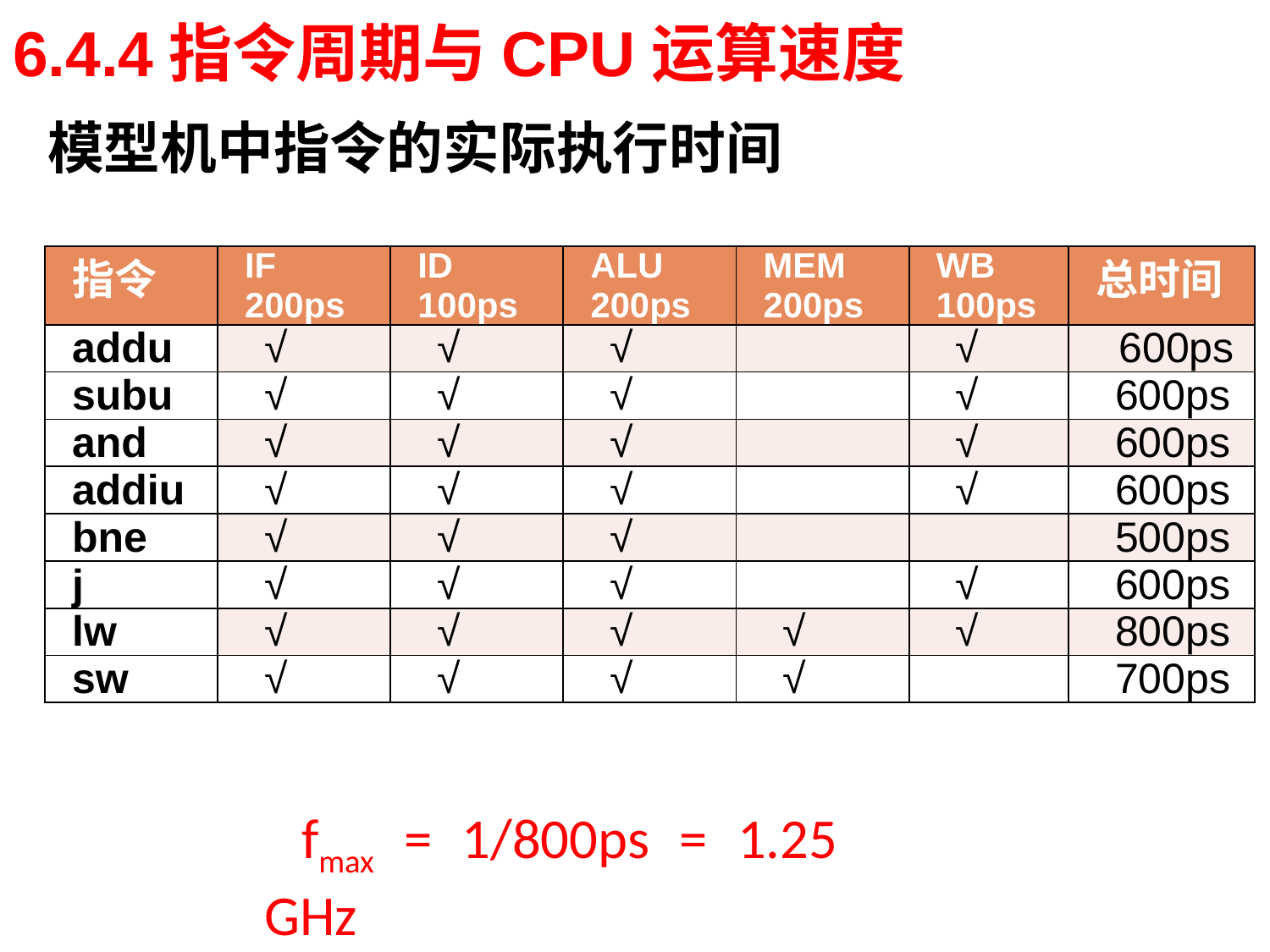

# 6.4.4指令周期与CPU运算速度
模型机中指令的实际执行时间
| 指令 | IF 200ps | ID 100ps | ALU 200ps | MEM 200ps | WB 100ps | 总时间 |
| --- | --- | --- | --- | --- | --- | --- |
| addu | √ | √ | √ |  | √ | 600ps |
| subu | √ | √ | √ |  | √ | 600ps |
| and | √ | √ | √ |  | √ | 600ps |
| addiu | √ | √ | √ |  | √ | 600ps |
| bne | √ | √ | √ |  |  | 500ps |
| j | √ | √ | √ |  | √ | 600ps |
| lw | √ | √ | √ | √ | √ | 800ps |
| sw | √ | √ | √ | √ |  | 700ps |

fmax = 1/800ps = 1.25 GHz